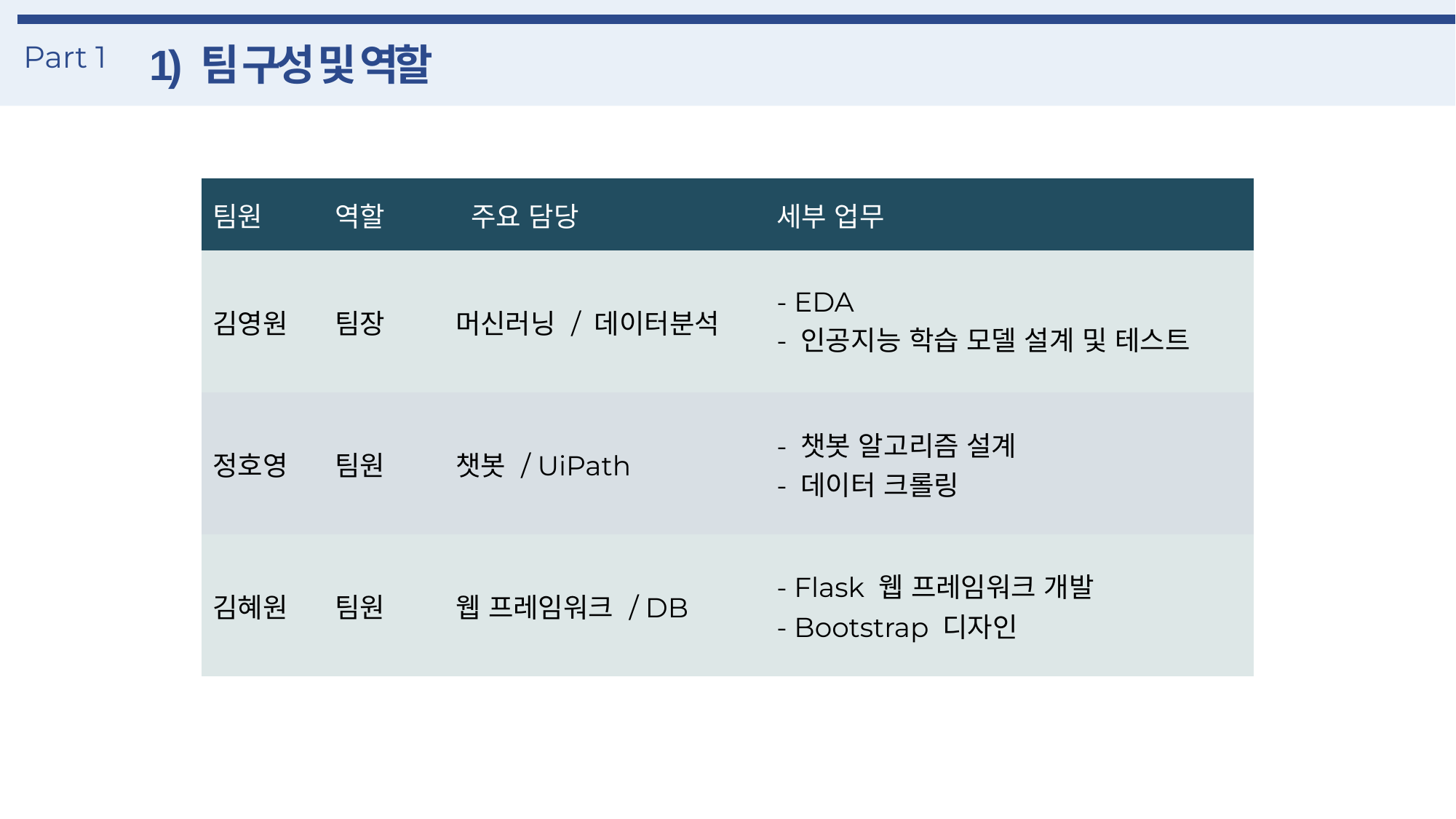

Part 1
1) 팀 구성 및 역할
| 팀원 | 역할 | 주요 담당 | 세부 업무 |
| --- | --- | --- | --- |
| 김영원 | 팀장 | 머신러닝 / 데이터분석 | - EDA - 인공지능 학습 모델 설계 및 테스트 |
| 정호영 | 팀원 | 챗봇 / UiPath | - 챗봇 알고리즘 설계 - 데이터 크롤링 |
| 김혜원 | 팀원 | 웹 프레임워크 / DB | - Flask 웹 프레임워크 개발 - Bootstrap 디자인 |